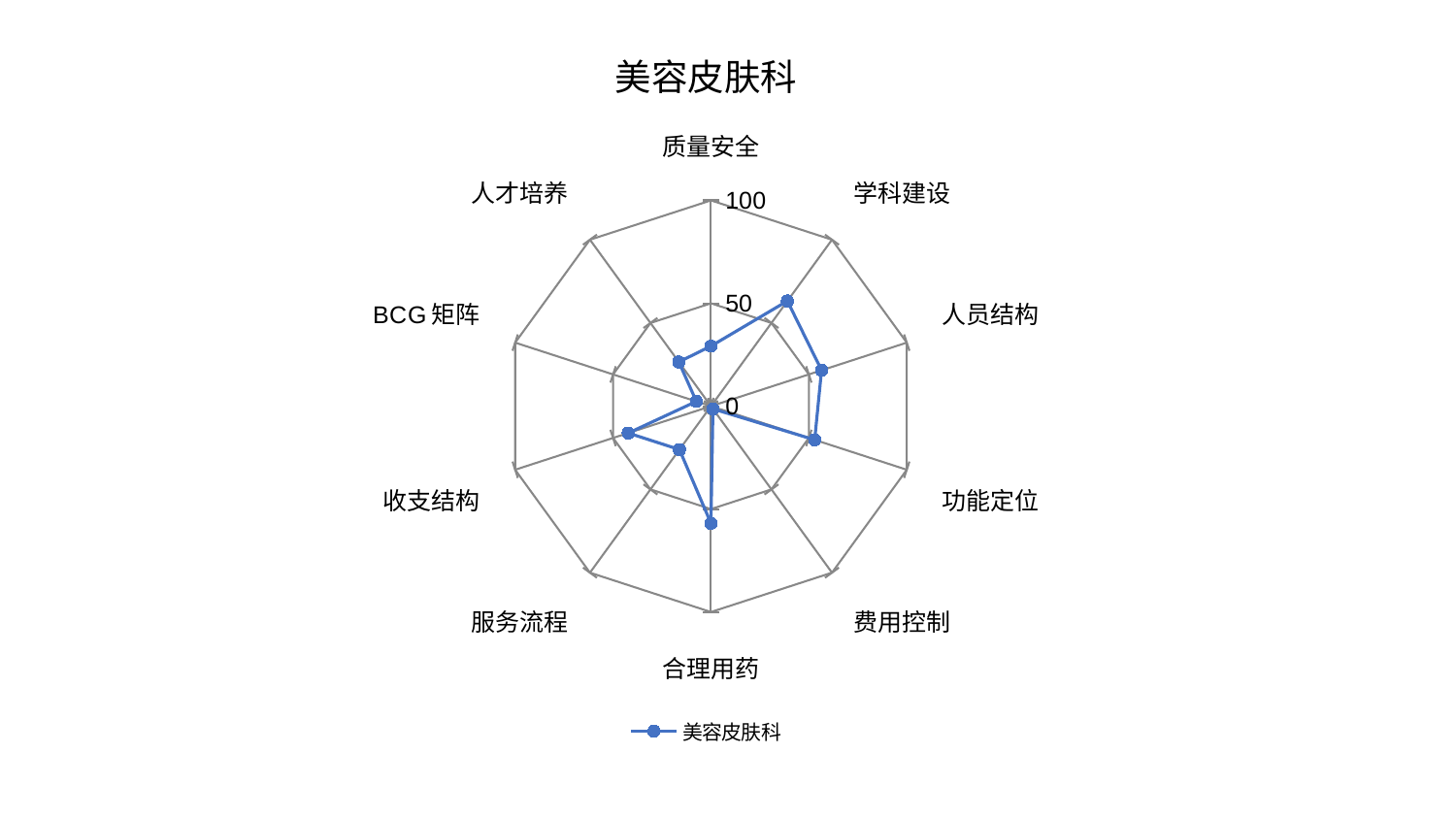

### Chart: 美容皮肤科

| Category | 美容皮肤科 |
|---|---|
| 质量安全 | 29.17725352461876 |
| 学科建设 | 63.18002304848059 |
| 人员结构 | 56.48818315404143 |
| 功能定位 | 52.96695437390435 |
| 费用控制 | 1.649955077139034 |
| 合理用药 | 56.929457849237885 |
| 服务流程 | 26.076271664130452 |
| 收支结构 | 42.26236787875796 |
| BCG矩阵 | 7.476154799740833 |
| 人才培养 | 26.59466869493376 |
113